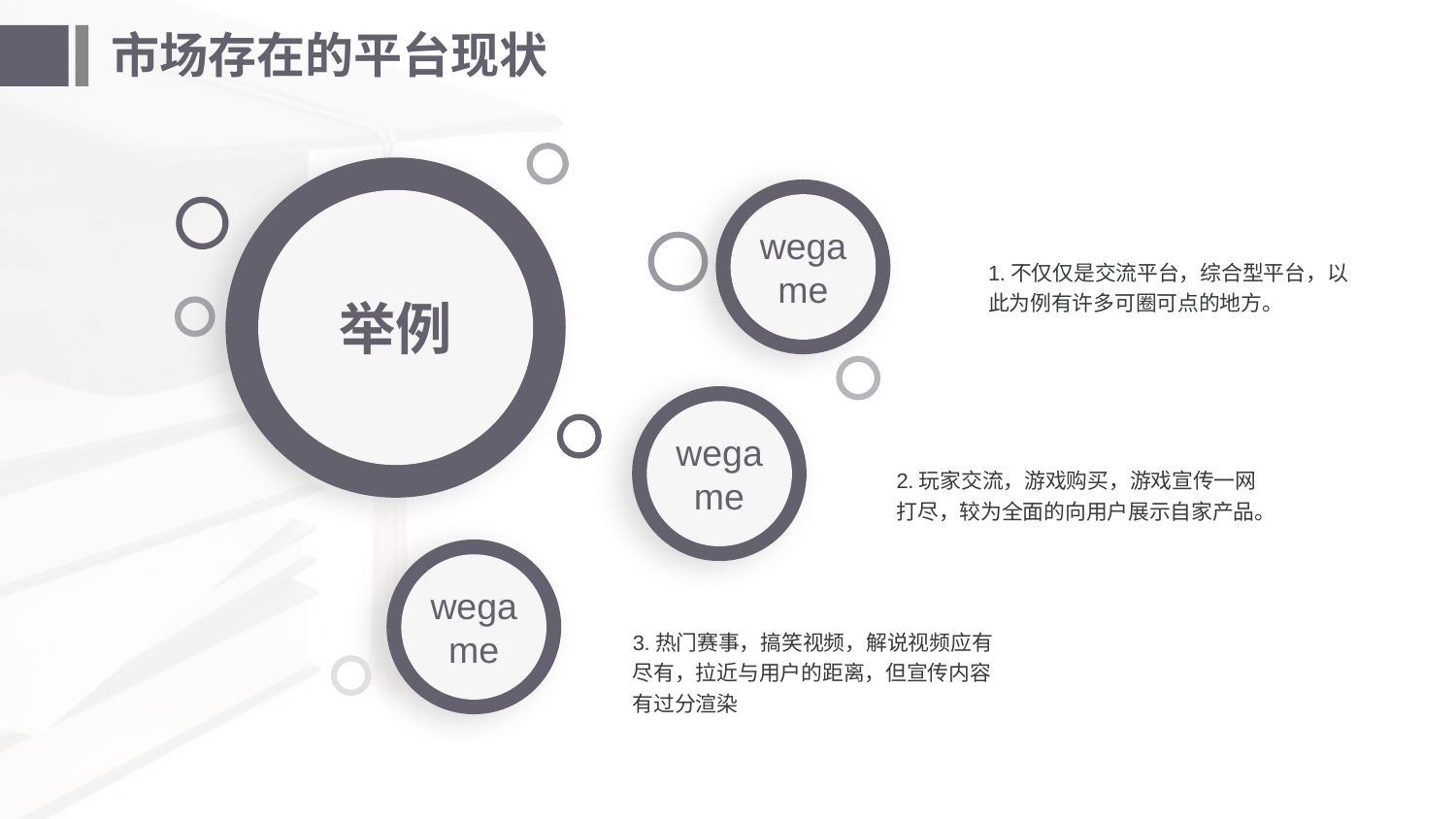

# 市场存在的平台现状

wegame
举例

1.不仅仅是交流平台，综合型平台，以此为例有许多可圈可点的地方。

wegame

2.玩家交流，游戏购买，游戏宣传一网打尽，较为全面的向用户展示自家产品。

wegame
3.热门赛事，搞笑视频，解说视频应有尽有，拉近与用户的距离，但宣传内容有过分渲染